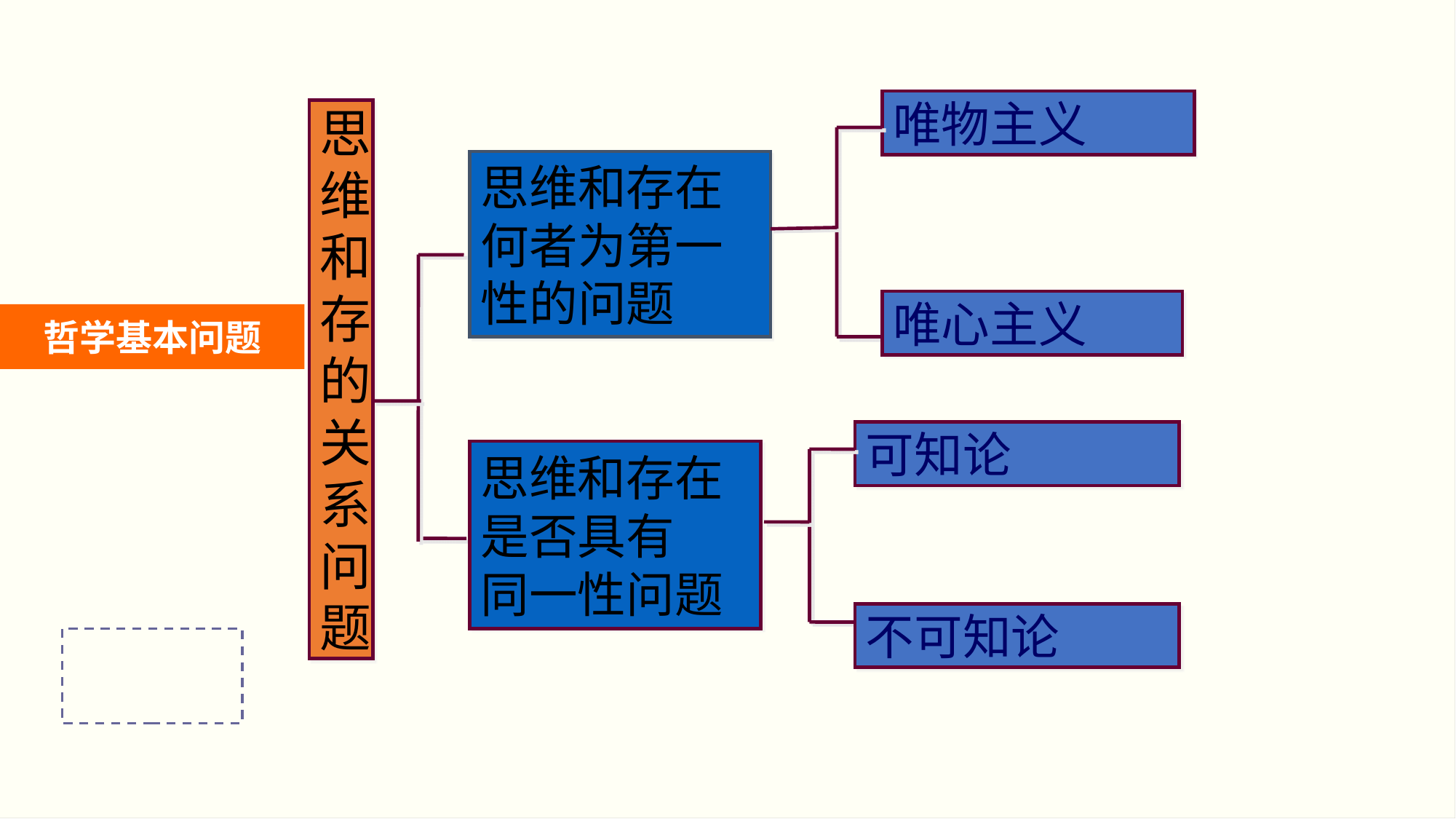

唯物主义
思
维
和
存
的
关
系
问
题

思维和存在何者为第一性的问题

唯心主义
哲学基本问题

可知论
思维和存在
是否具有
同一性问题

不可知论